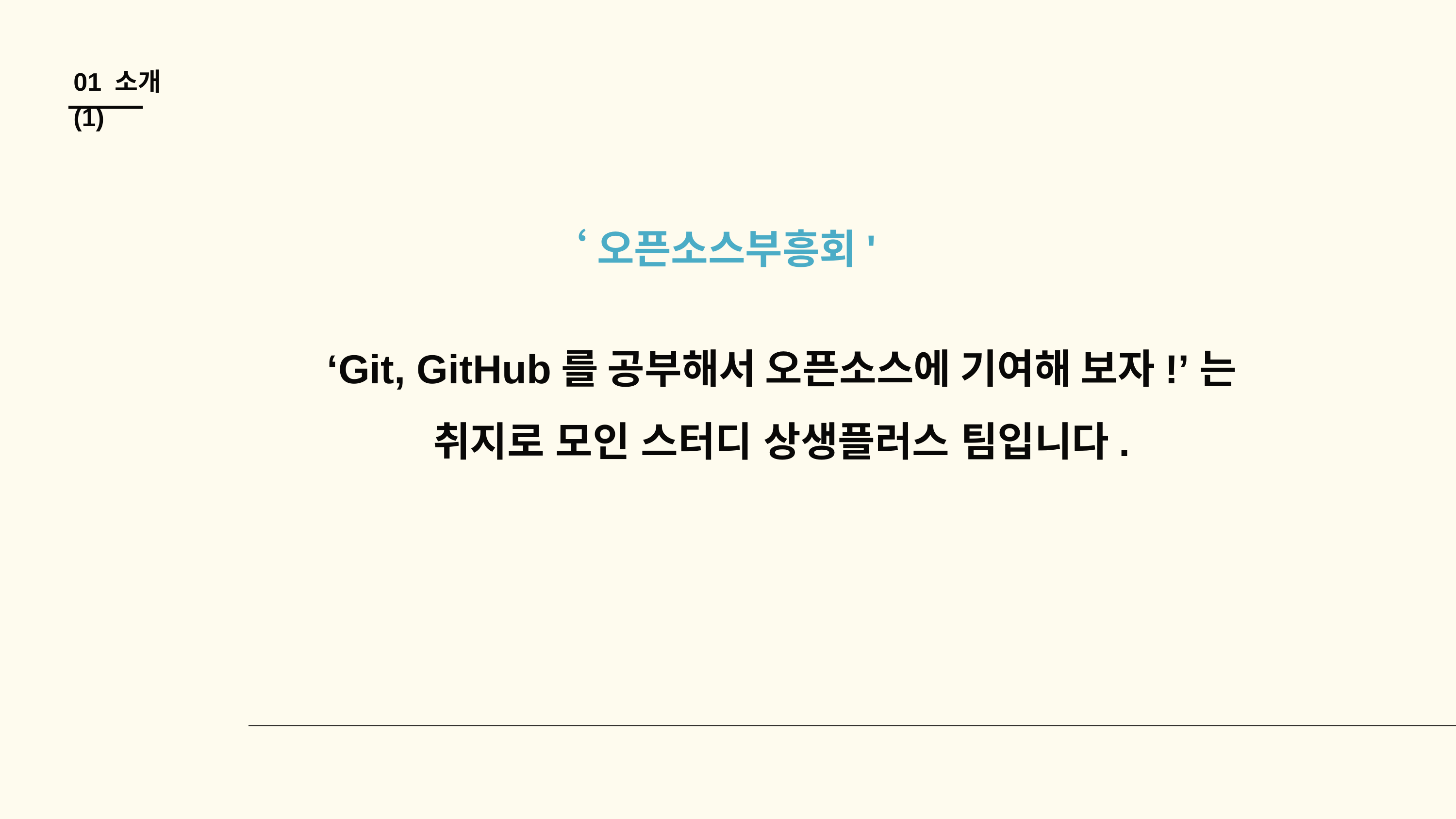

01 소개 (1)

‘오픈소스부흥회'
‘Git, GitHub를 공부해서 오픈소스에 기여해 보자!’는
취지로 모인 스터디 상생플러스 팀입니다.